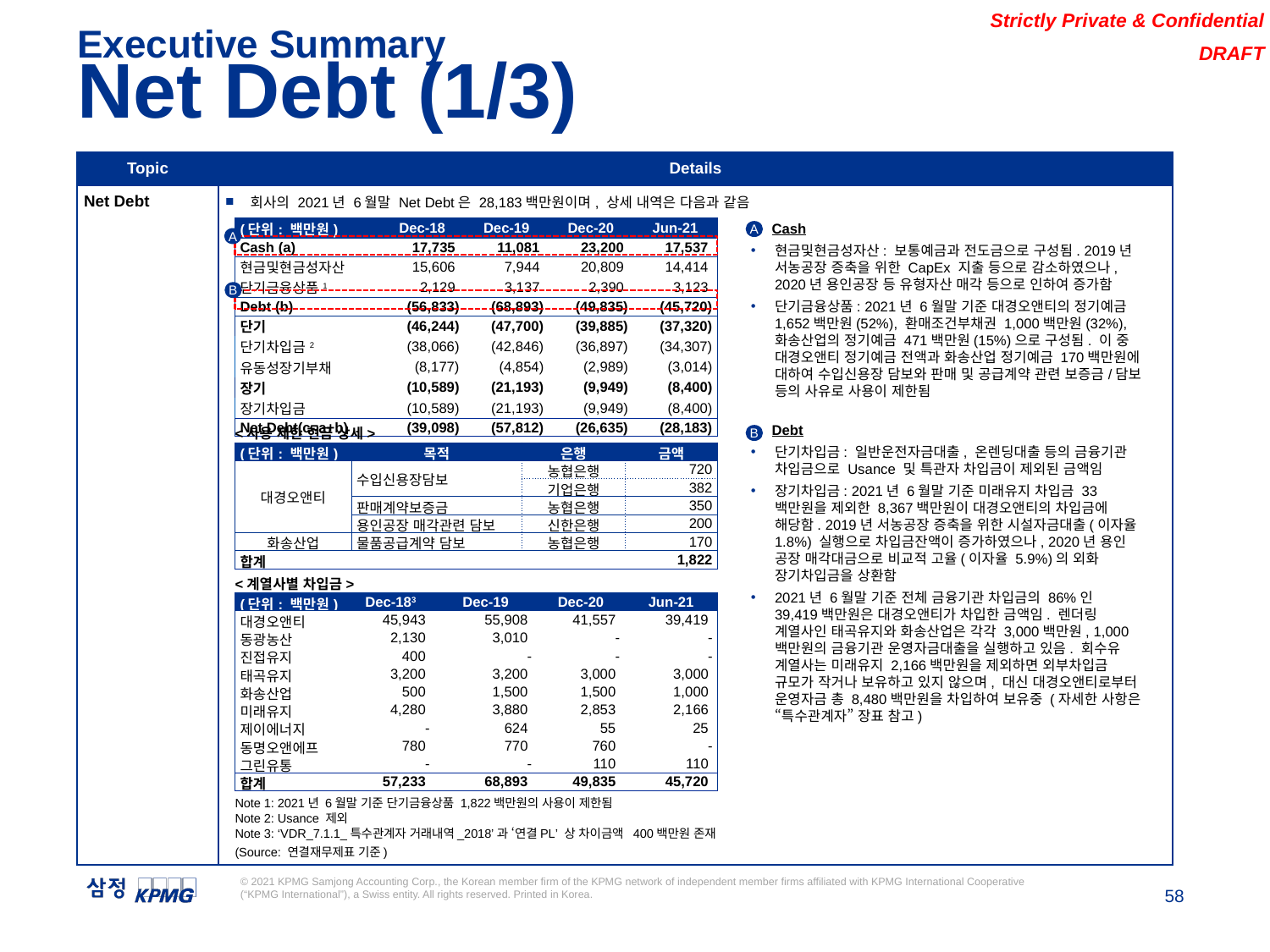

Executive Summary
Net Debt (1/3)
| Topic | Details |
| --- | --- |
| Net Debt | 회사의 2021년 6월말 Net Debt은 28,183백만원이며, 상세 내역은 다음과 같음 |
Cash
현금및현금성자산: 보통예금과 전도금으로 구성됨. 2019년 서농공장 증축을 위한 CapEx 지출 등으로 감소하였으나, 2020년 용인공장 등 유형자산 매각 등으로 인하여 증가함
단기금융상품: 2021년 6월말 기준 대경오앤티의 정기예금 1,652백만원(52%), 환매조건부채권 1,000백만원(32%), 화송산업의 정기예금 471백만원(15%)으로 구성됨. 이 중 대경오앤티 정기예금 전액과 화송산업 정기예금 170백만원에 대하여 수입신용장 담보와 판매 및 공급계약 관련 보증금/담보 등의 사유로 사용이 제한됨

Debt
단기차입금: 일반운전자금대출, 온렌딩대출 등의 금융기관 차입금으로 Usance 및 특관자 차입금이 제외된 금액임
장기차입금: 2021년 6월말 기준 미래유지 차입금 33백만원을 제외한 8,367백만원이 대경오앤티의 차입금에 해당함. 2019년 서농공장 증축을 위한 시설자금대출(이자율 1.8%) 실행으로 차입금잔액이 증가하였으나, 2020년 용인 공장 매각대금으로 비교적 고율(이자율 5.9%)의 외화 장기차입금을 상환함
2021년 6월말 기준 전체 금융기관 차입금의 86%인 39,419백만원은 대경오앤티가 차입한 금액임. 렌더링 계열사인 태곡유지와 화송산업은 각각 3,000백만원, 1,000백만원의 금융기관 운영자금대출을 실행하고 있음. 회수유 계열사는 미래유지 2,166백만원을 제외하면 외부차입금 규모가 작거나 보유하고 있지 않으며, 대신 대경오앤티로부터 운영자금 총 8,480백만원을 차입하여 보유중 (자세한 사항은 “특수관계자” 장표 참고)

| (단위: 백만원) | Dec-18 | Dec-19 | Dec-20 | Jun-21 |
| --- | --- | --- | --- | --- |
| Cash (a) | 17,735 | 11,081 | 23,200 | 17,537 |
| 현금및현금성자산 | 15,606 | 7,944 | 20,809 | 14,414 |
| 단기금융상품1 | 2,129 | 3,137 | 2,390 | 3,123 |
| Debt (b) | (56,833) | (68,893) | (49,835) | (45,720) |
| 단기 | (46,244) | (47,700) | (39,885) | (37,320) |
| 단기차입금2 | (38,066) | (42,846) | (36,897) | (34,307) |
| 유동성장기부채 | (8,177) | (4,854) | (2,989) | (3,014) |
| 장기 | (10,589) | (21,193) | (9,949) | (8,400) |
| 장기차입금 | (10,589) | (21,193) | (9,949) | (8,400) |
| Net Debt(c=a+b) | (39,098) | (57,812) | (26,635) | (28,183) |
A
A

B

<사용 제한 현금 상세>
B
| (단위: 백만원) | 목적 | 은행 | 금액 |
| --- | --- | --- | --- |
| 대경오앤티 | 수입신용장담보 | 농협은행 | 720 |
|  |  | 기업은행 | 382 |
|  | 판매계약보증금 | 농협은행 | 350 |
|  | 용인공장 매각관련 담보 | 신한은행 | 200 |
| 화송산업 | 물품공급계약 담보 | 농협은행 | 170 |
| 합계 |  |  | 1,822 |
<계열사별 차입금>
| (단위: 백만원) | Dec-183 | Dec-19 | Dec-20 | Jun-21 |
| --- | --- | --- | --- | --- |
| 대경오앤티 | 45,943 | 55,908 | 41,557 | 39,419 |
| 동광농산 | 2,130 | 3,010 | - | - |
| 진접유지 | 400 | - | - | - |
| 태곡유지 | 3,200 | 3,200 | 3,000 | 3,000 |
| 화송산업 | 500 | 1,500 | 1,500 | 1,000 |
| 미래유지 | 4,280 | 3,880 | 2,853 | 2,166 |
| 제이에너지 | - | 624 | 55 | 25 |
| 동명오앤에프 | 780 | 770 | 760 | - |
| 그린유통 | - | - | 110 | 110 |
| 합계 | 57,233 | 68,893 | 49,835 | 45,720 |
Note 1: 2021년 6월말 기준 단기금융상품 1,822백만원의 사용이 제한됨
Note 2: Usance 제외
Note 3: ‘VDR_7.1.1_특수관계자 거래내역_2018’과 ‘연결PL’ 상 차이금액  400백만원 존재
(Source: 연결재무제표 기준)